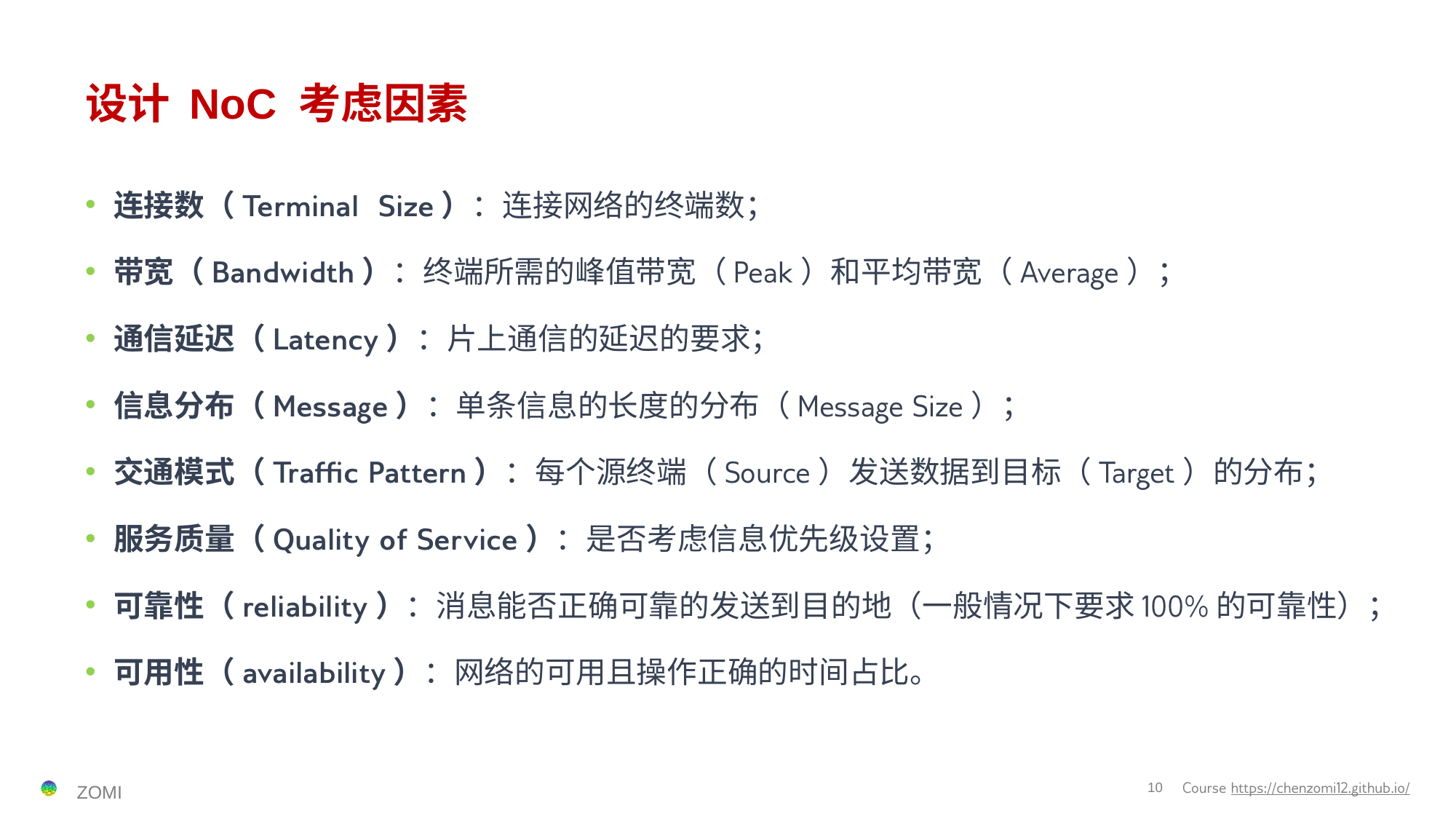

# 设计 NoC 考虑因素
连接数（Terminal  Size）：连接网络的终端数；
带宽（Bandwidth）：终端所需的峰值带宽（Peak）和平均带宽（Average）；
通信延迟（Latency）：片上通信的延迟的要求；
信息分布（Message）：单条信息的长度的分布（Message Size）；
交通模式（Traffic Pattern）：每个源终端（Source）发送数据到目标（Target）的分布；
服务质量（Quality of Service）：是否考虑信息优先级设置；
可靠性（reliability）：消息能否正确可靠的发送到目的地（一般情况下要求100%的可靠性）；
可用性（availability）：网络的可用且操作正确的时间占比。